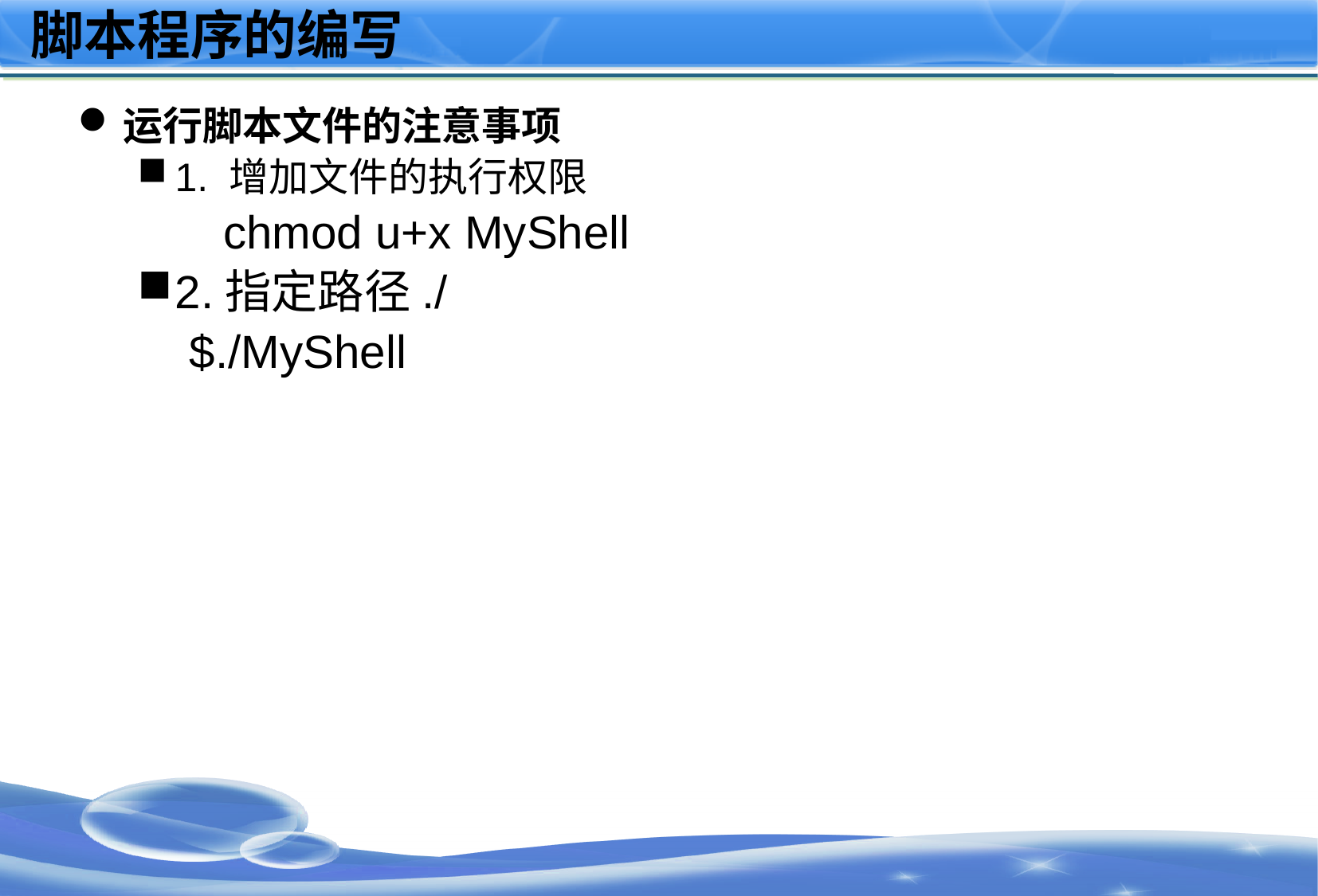

# 脚本程序的编写
运行脚本文件的注意事项
1. 增加文件的执行权限
  chmod u+x MyShell
2.指定路径./
    $./MyShell